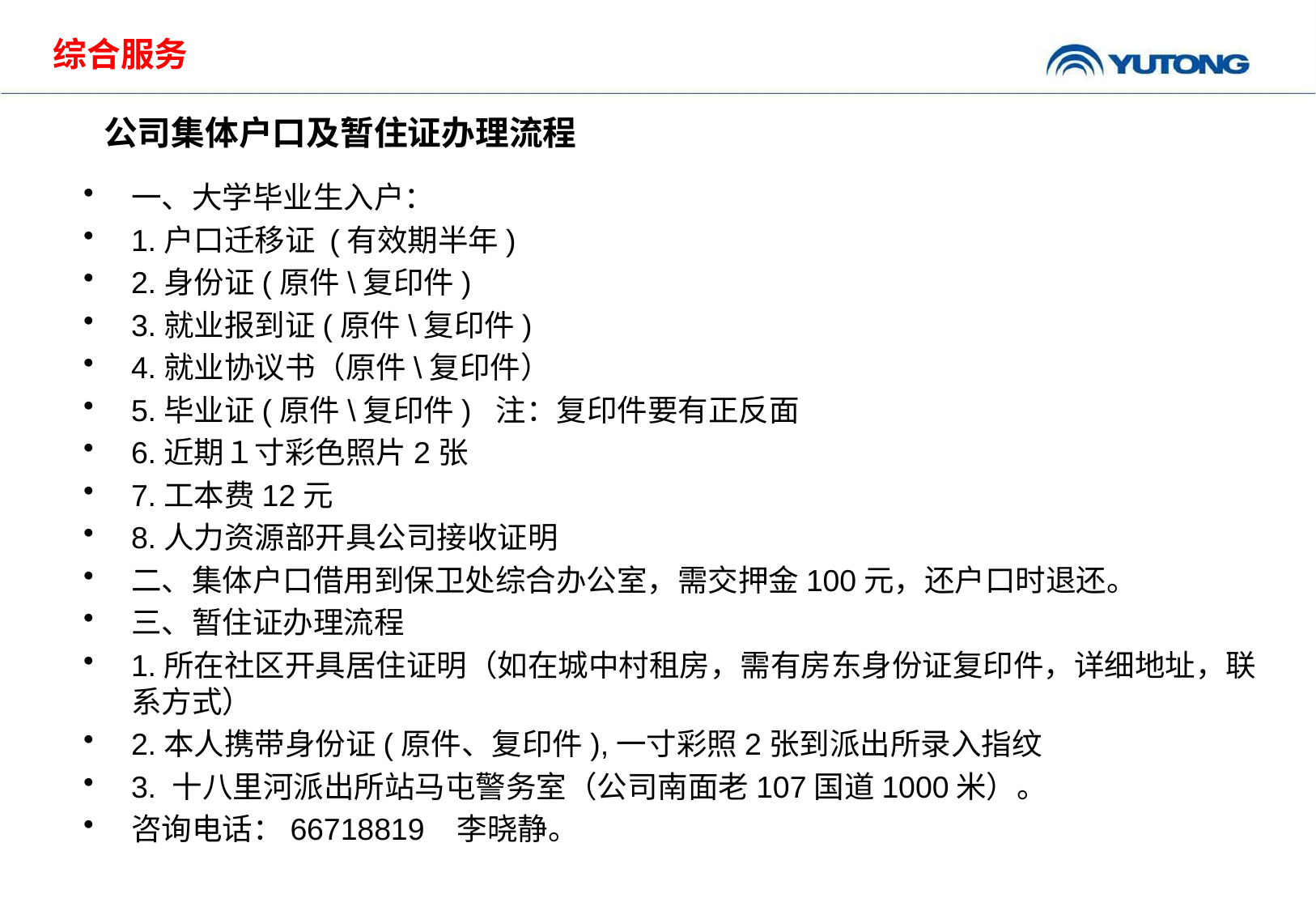

# 综合服务
公司集体户口及暂住证办理流程
一、大学毕业生入户：
1.户口迁移证 (有效期半年)
2.身份证(原件\复印件)
3.就业报到证(原件\复印件)
4.就业协议书（原件\复印件）
5.毕业证(原件\复印件)  注：复印件要有正反面
6.近期１寸彩色照片2张
7.工本费12元
8.人力资源部开具公司接收证明
二、集体户口借用到保卫处综合办公室，需交押金100元，还户口时退还。
三、暂住证办理流程
1.所在社区开具居住证明（如在城中村租房，需有房东身份证复印件，详细地址，联系方式）
2.本人携带身份证(原件、复印件),一寸彩照2张到派出所录入指纹
3. 十八里河派出所站马屯警务室（公司南面老107国道1000米）。
咨询电话：66718819   李晓静。